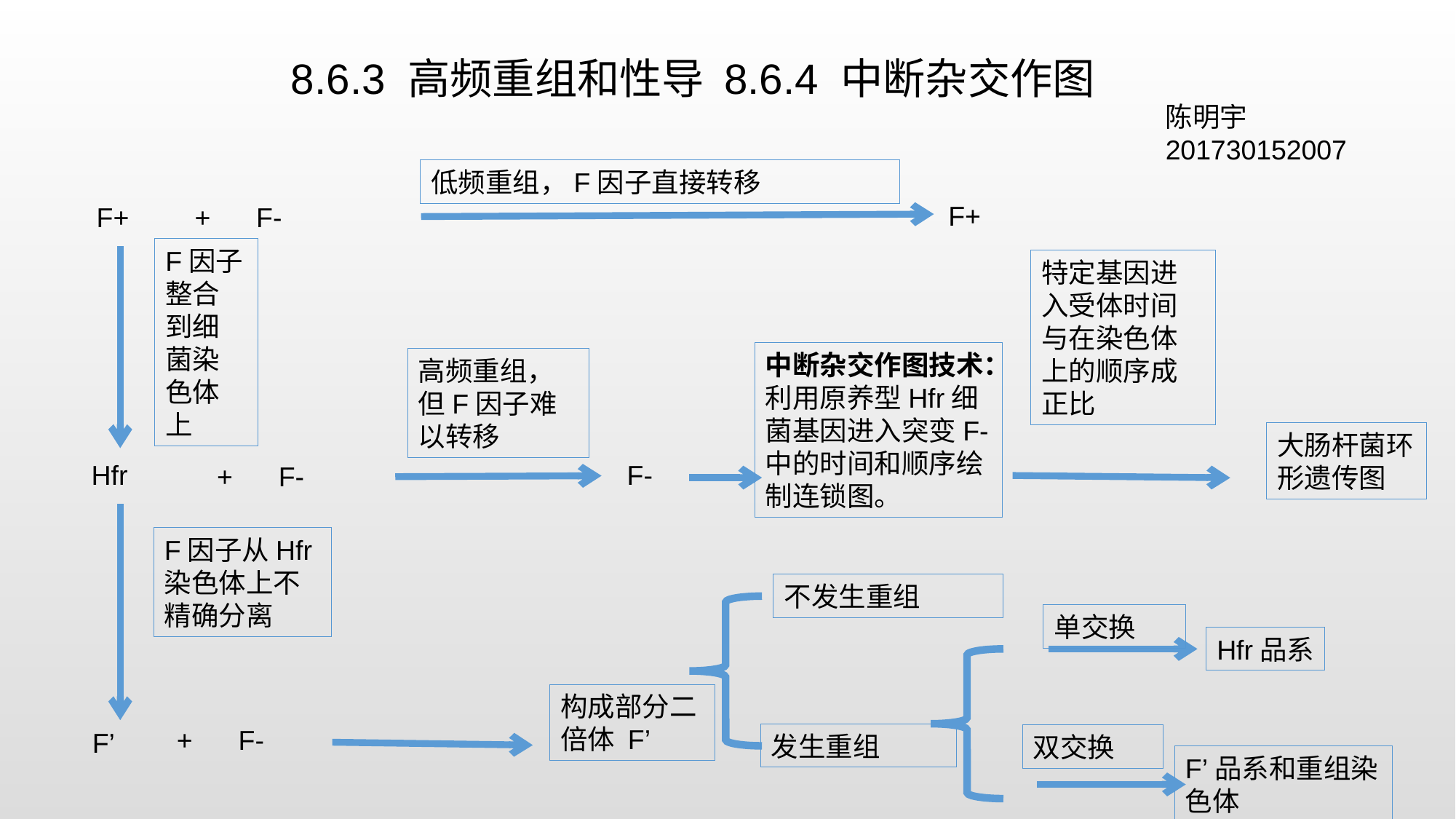

8.6.3 高频重组和性导 8.6.4 中断杂交作图
陈明宇201730152007
低频重组，F因子直接转移
F+
F+
+      F-
F因子整合到细菌染色体上
特定基因进入受体时间与在染色体上的顺序成正比
中断杂交作图技术：利用原养型Hfr细菌基因进入突变F-中的时间和顺序绘制连锁图。
高频重组，但F因子难以转移
大肠杆菌环形遗传图
F-
Hfr
+      F-
F因子从Hfr染色体上不精确分离
不发生重组

单交换
Hfr品系

构成部分二倍体 F’
+      F-
F’
发生重组
双交换
F’品系和重组染色体